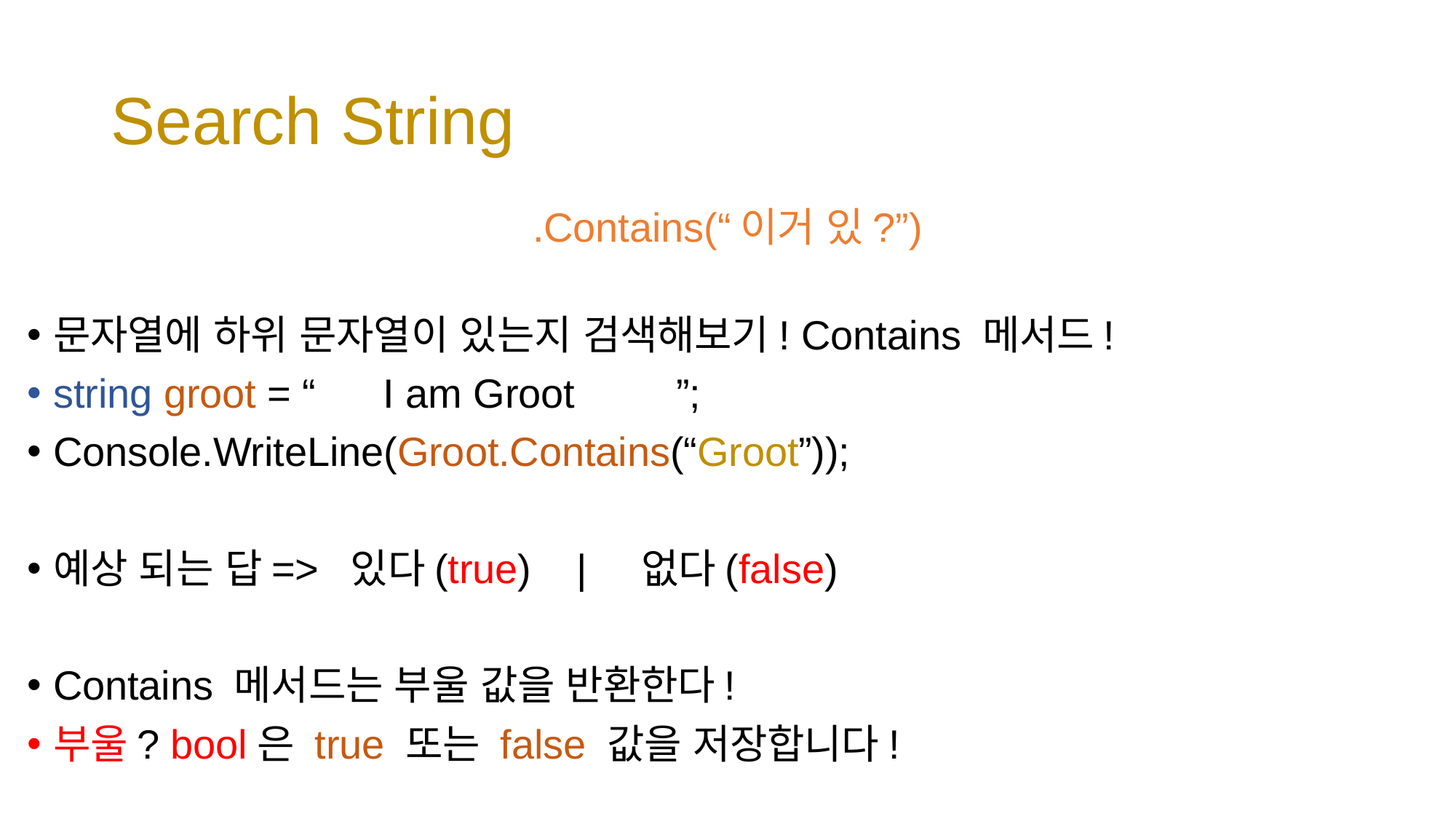

# Search String
.Contains(“이거 있?”)
문자열에 하위 문자열이 있는지 검색해보기! Contains 메서드!
string groot = “      I am Groot         ”;
Console.WriteLine(Groot.Contains(“Groot”));

예상 되는 답=>  있다(true)    |    없다(false)

Contains 메서드는 부울 값을 반환한다!
부울? bool은 true 또는 false 값을 저장합니다!